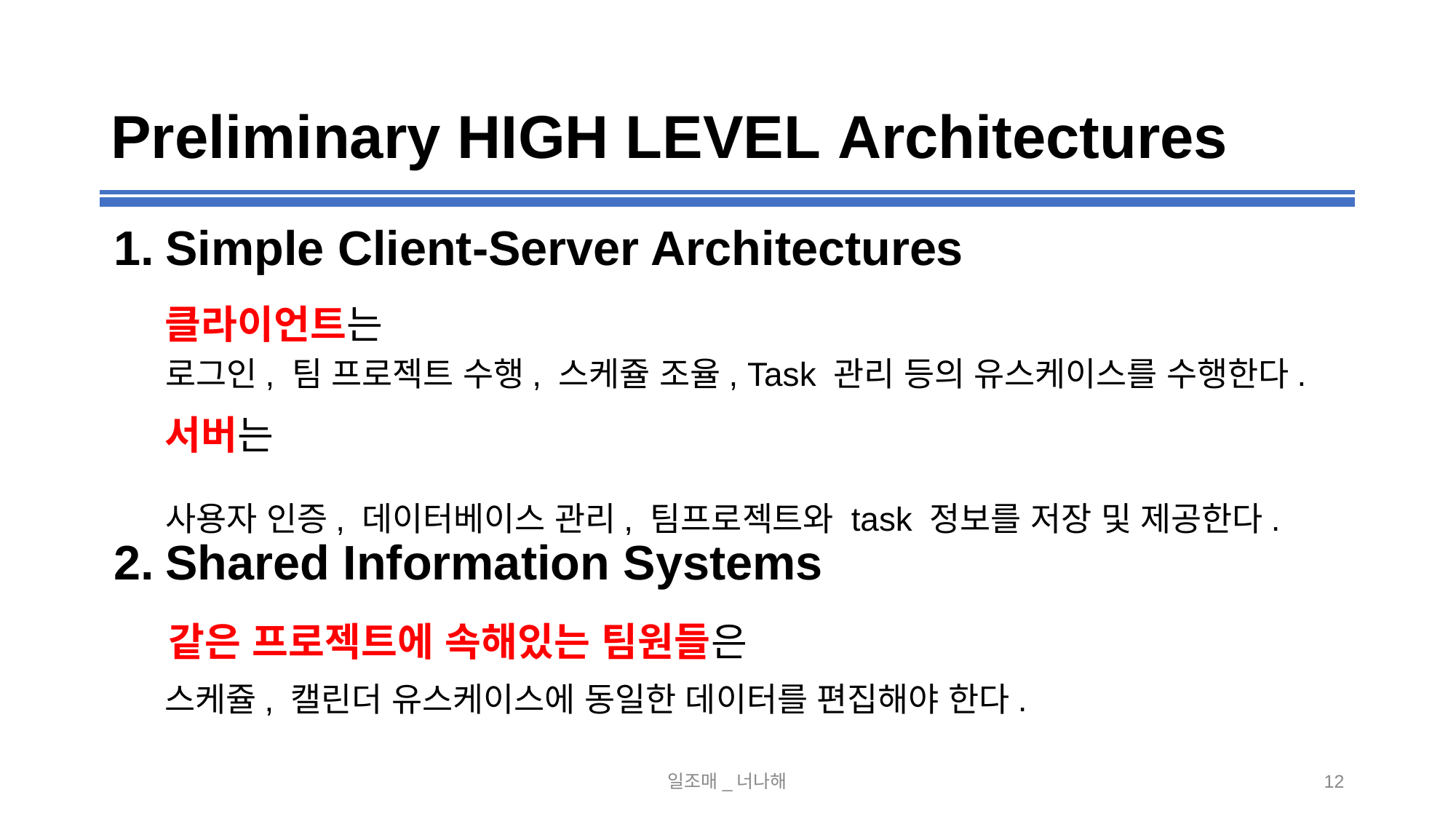

# Preliminary HIGH LEVEL Architectures
Simple Client-Server Architectures

    클라이언트는
로그인, 팀 프로젝트 수행, 스케쥴 조율, Task 관리 등의 유스케이스를 수행한다.

    서버는
사용자 인증, 데이터베이스 관리, 팀프로젝트와 task 정보를 저장 및 제공한다.
Shared Information Systems

    같은 프로젝트에 속해있는 팀원들은
    스케쥴, 캘린더 유스케이스에 동일한 데이터를 편집해야 한다.
일조매_너나해
12